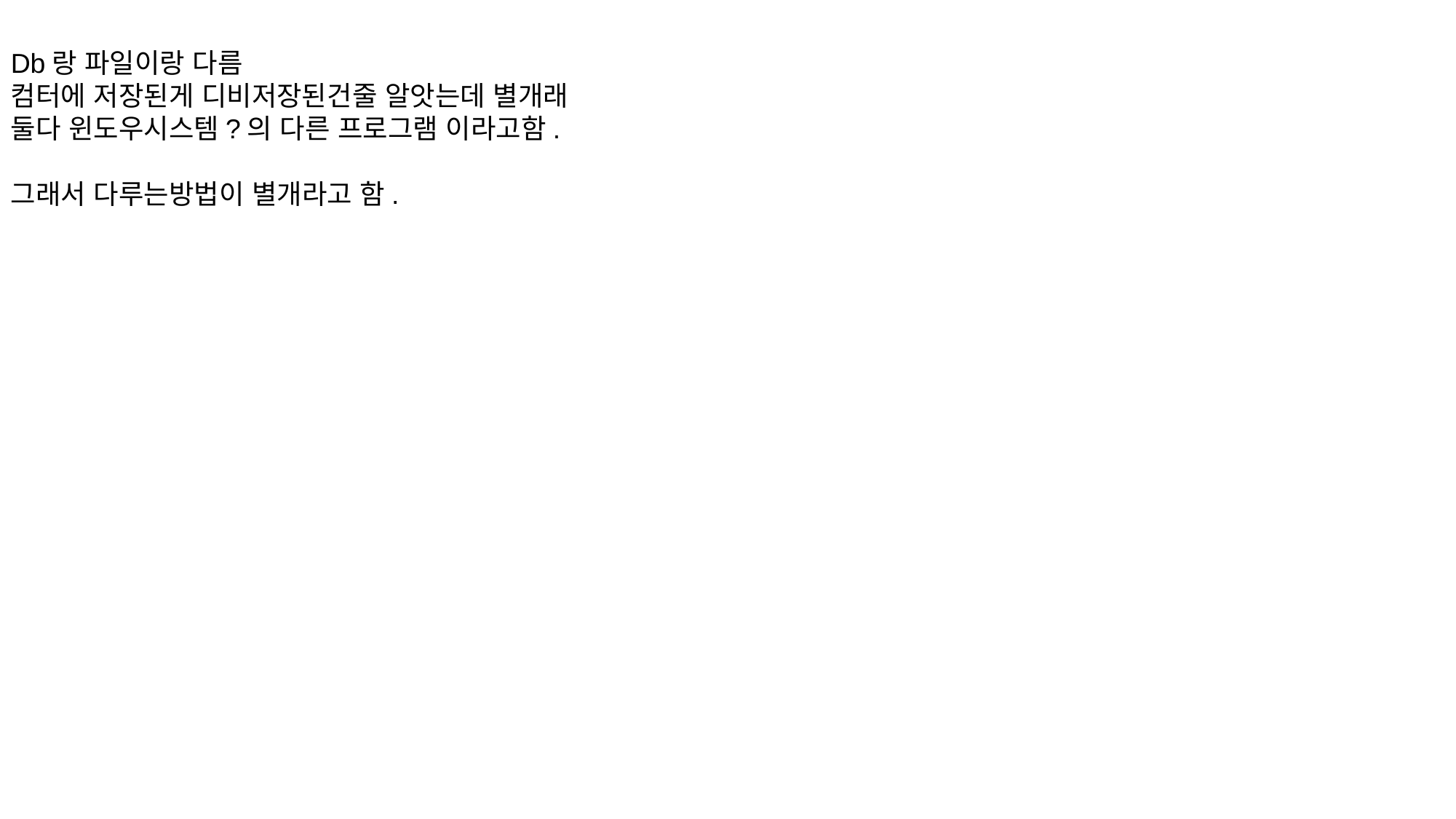

Db랑 파일이랑 다름
컴터에 저장된게 디비저장된건줄 알앗는데 별개래
둘다 윈도우시스템?의 다른 프로그램 이라고함.

그래서 다루는방법이 별개라고 함.